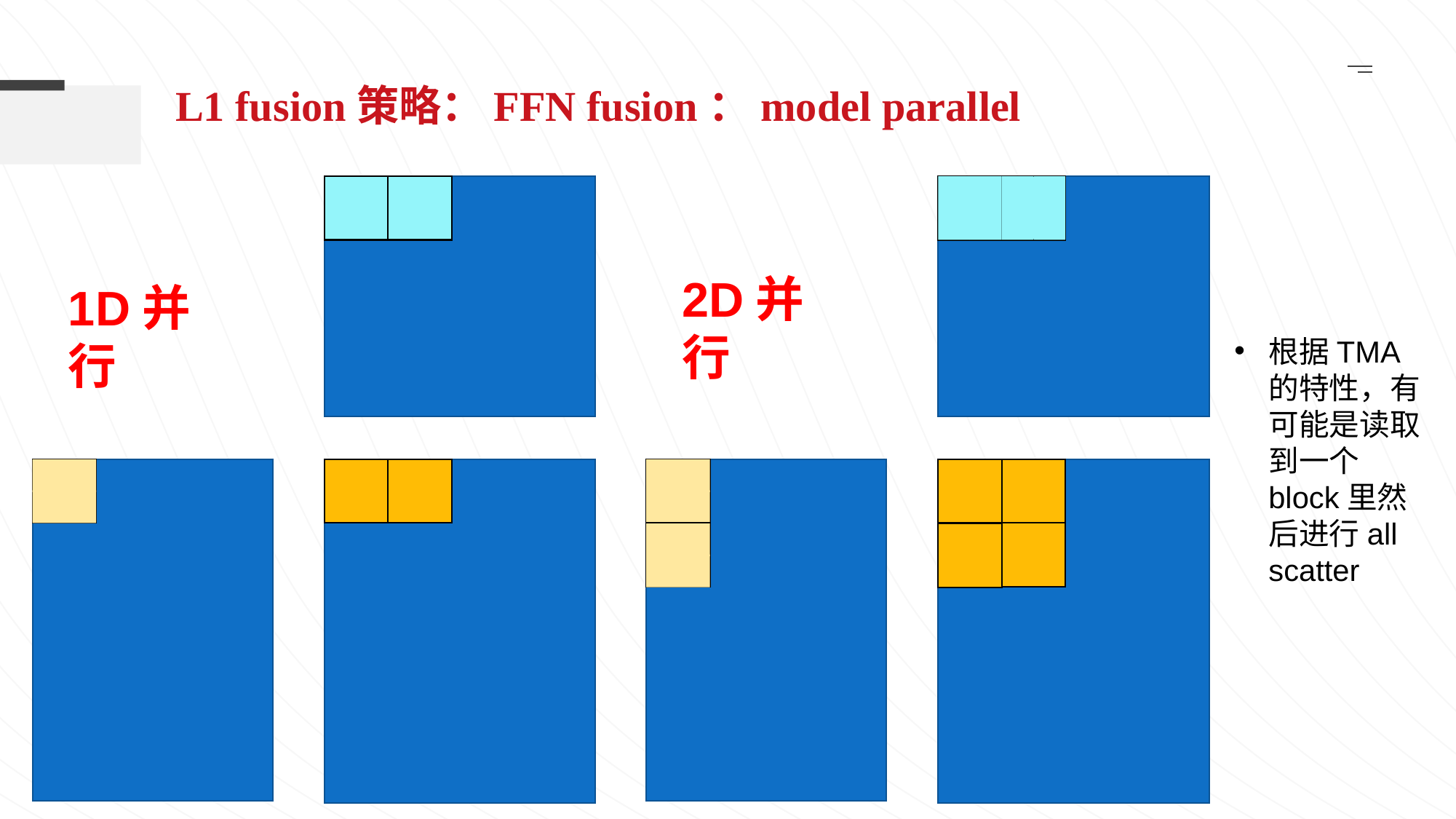

L1 fusion策略：FFN fusion：model parallel

2D并行

1D并行
根据TMA的特性，有可能是读取到一个block里然后进行all scatter